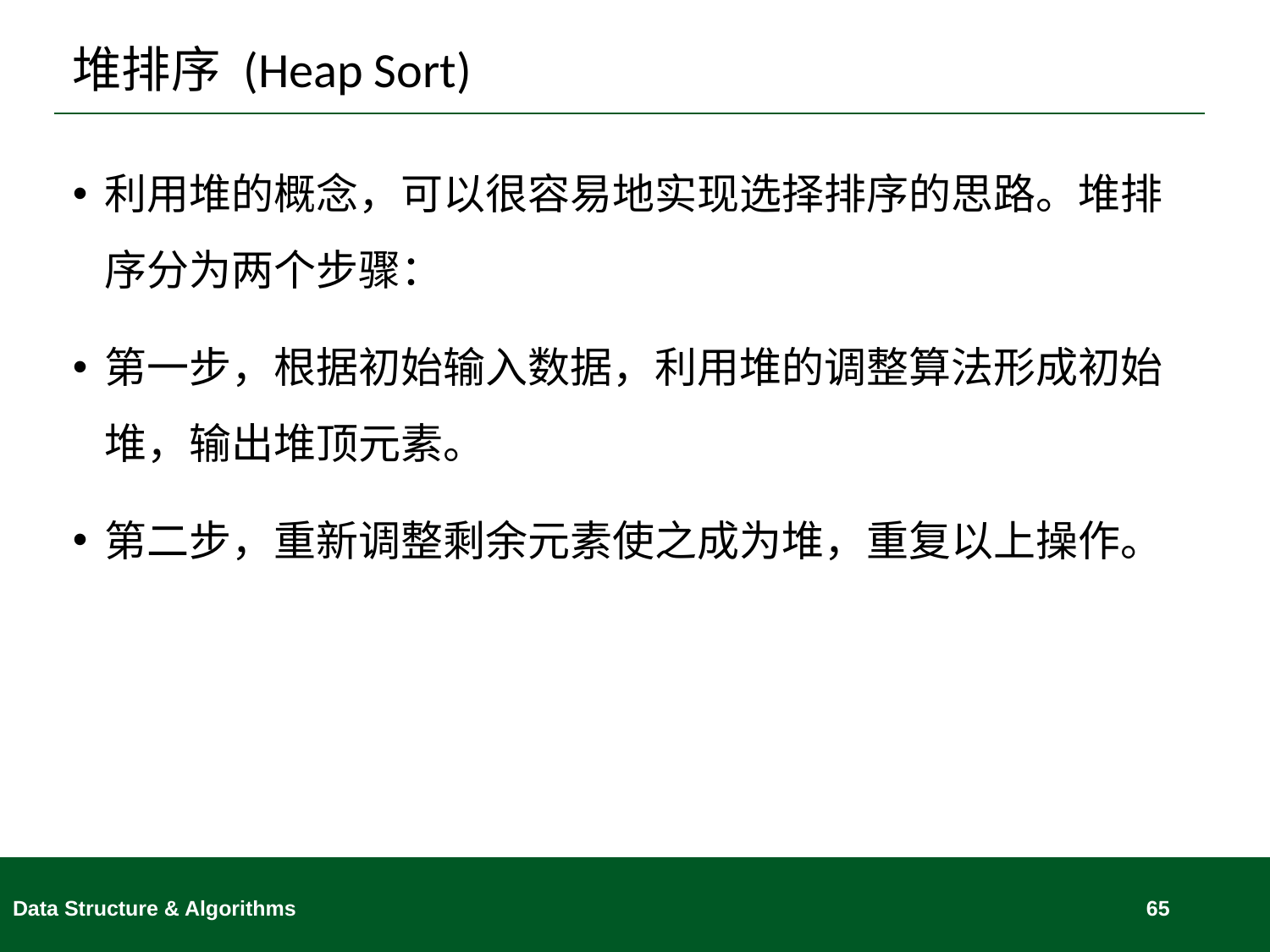

# 堆排序 (Heap Sort)
利用堆的概念，可以很容易地实现选择排序的思路。堆排序分为两个步骤：
第一步，根据初始输入数据，利用堆的调整算法形成初始堆，输出堆顶元素。
第二步，重新调整剩余元素使之成为堆，重复以上操作。

Data Structure & Algorithms
65